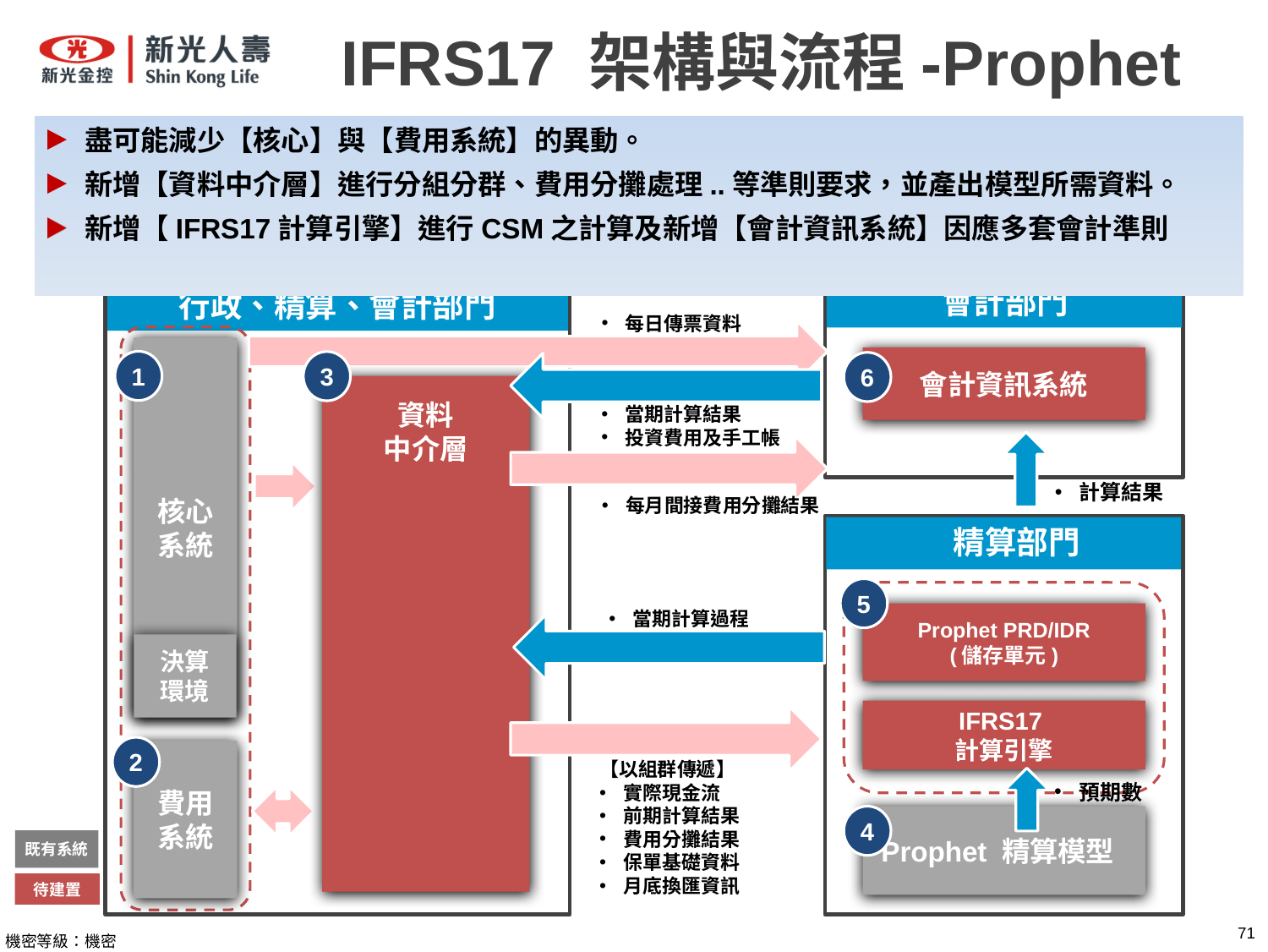

IFRS17 架構與流程-Prophet
盡可能減少【核心】與【費用系統】的異動。
新增【資料中介層】進行分組分群、費用分攤處理..等準則要求，並產出模型所需資料。
新增【IFRS17計算引擎】進行CSM之計算及新增【會計資訊系統】因應多套會計準則
會計部門

行政、精算、會計部門

每日傳票資料

核心
系統
會計資訊系統
1
3
6

資料
中介層

當期計算結果
投資費用及手工帳

計算結果
每月間接費用分攤結果

 精算部門

5

當期計算過程
Prophet PRD/IDR
(儲存單元)

決算
環境
IFRS17
計算引擎

2

費用
系統

【以組群傳遞】
實際現金流
前期計算結果
費用分攤結果
保單基礎資料
月底換匯資訊

預期數

4
Prophet 精算模型
既有系統
待建置